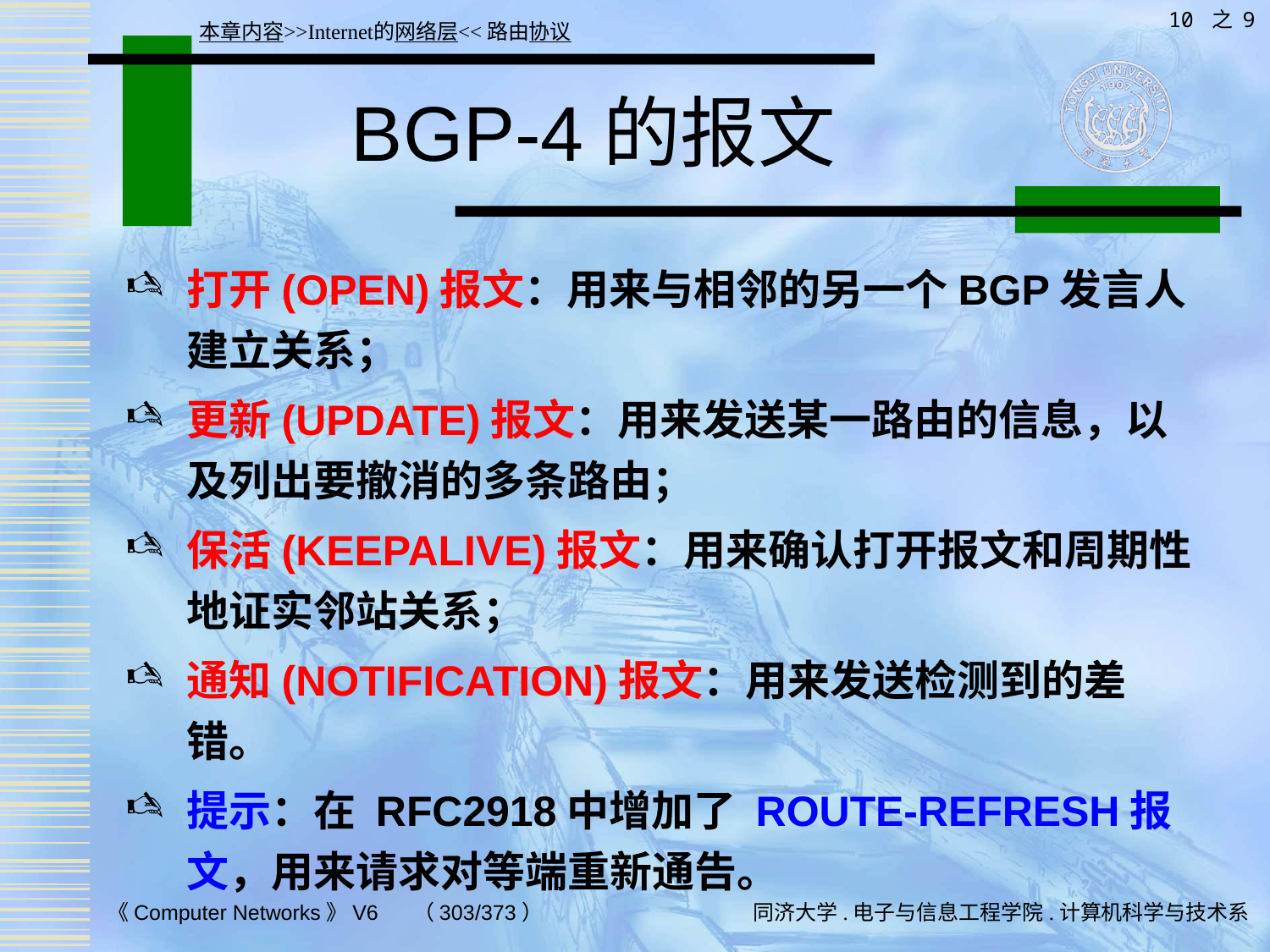

10 之 9
本章内容>>Internet的网络层<<路由协议
# BGP-4的报文
打开(OPEN)报文：用来与相邻的另一个BGP发言人建立关系；
更新(UPDATE)报文：用来发送某一路由的信息，以及列出要撤消的多条路由；
保活(KEEPALIVE)报文：用来确认打开报文和周期性地证实邻站关系；
通知(NOTIFICATION)报文：用来发送检测到的差错。
提示：在 RFC2918中增加了 ROUTE-REFRESH报文，用来请求对等端重新通告。